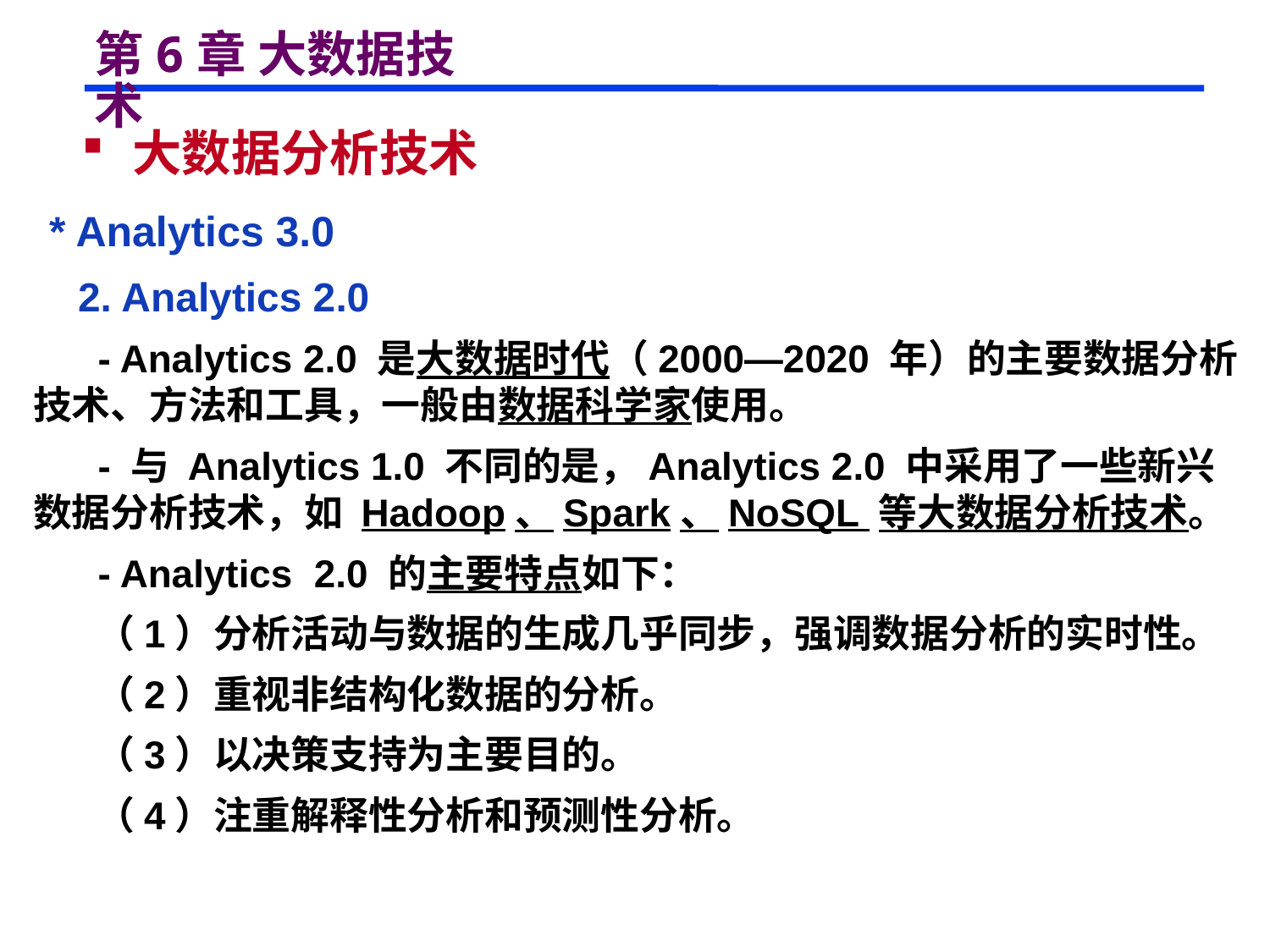

# 第6章 大数据技术
 大数据分析技术
  * Analytics 3.0
    2. Analytics 2.0
      - Analytics 2.0 是大数据时代（2000—2020 年）的主要数据分析技术、方法和工具，一般由数据科学家使用。
      - 与 Analytics 1.0 不同的是，Analytics 2.0 中采用了一些新兴数据分析技术，如 Hadoop、Spark、NoSQL 等大数据分析技术。
      - Analytics  2.0 的主要特点如下：
      （1）分析活动与数据的生成几乎同步，强调数据分析的实时性。
      （2）重视非结构化数据的分析。
      （3）以决策支持为主要目的。
      （4）注重解释性分析和预测性分析。